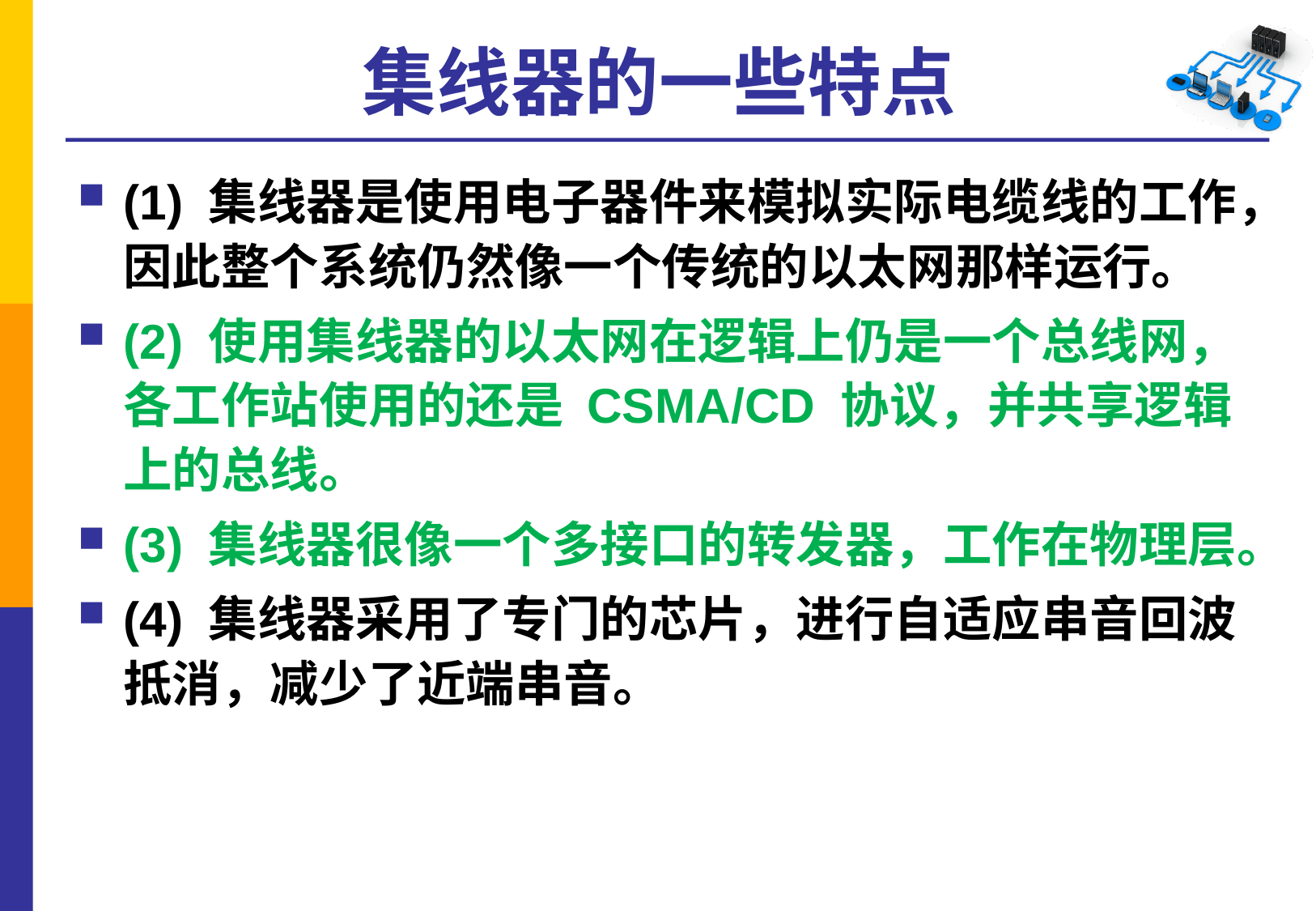

# 集线器的一些特点
(1) 集线器是使用电子器件来模拟实际电缆线的工作，因此整个系统仍然像一个传统的以太网那样运行。
(2) 使用集线器的以太网在逻辑上仍是一个总线网，各工作站使用的还是 CSMA/CD 协议，并共享逻辑上的总线。
(3) 集线器很像一个多接口的转发器，工作在物理层。
(4) 集线器采用了专门的芯片，进行自适应串音回波抵消，减少了近端串音。